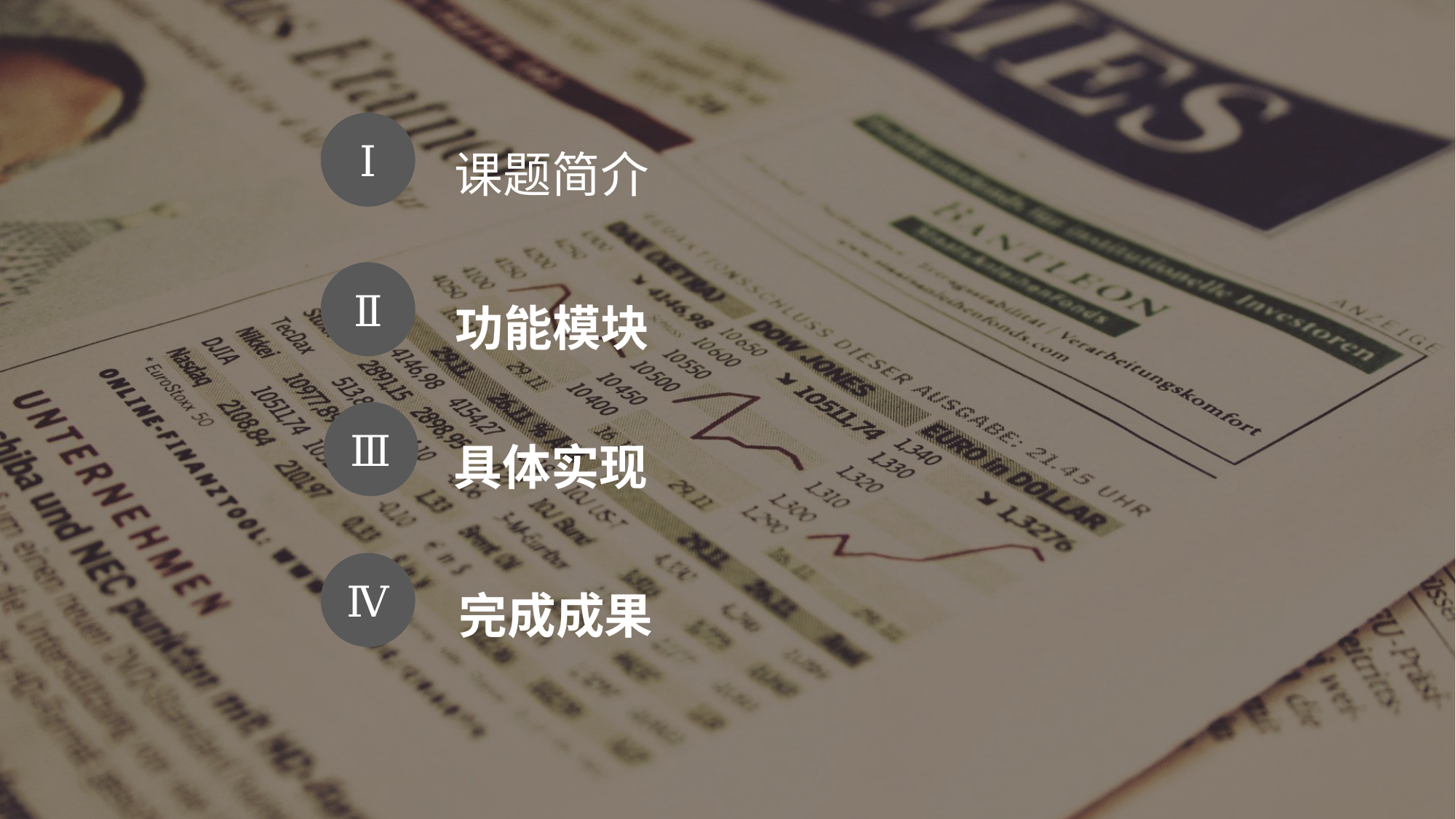

课题简介
Ⅰ
Ⅱ
功能模块
Ⅲ
具体实现
完成成果
Ⅳ